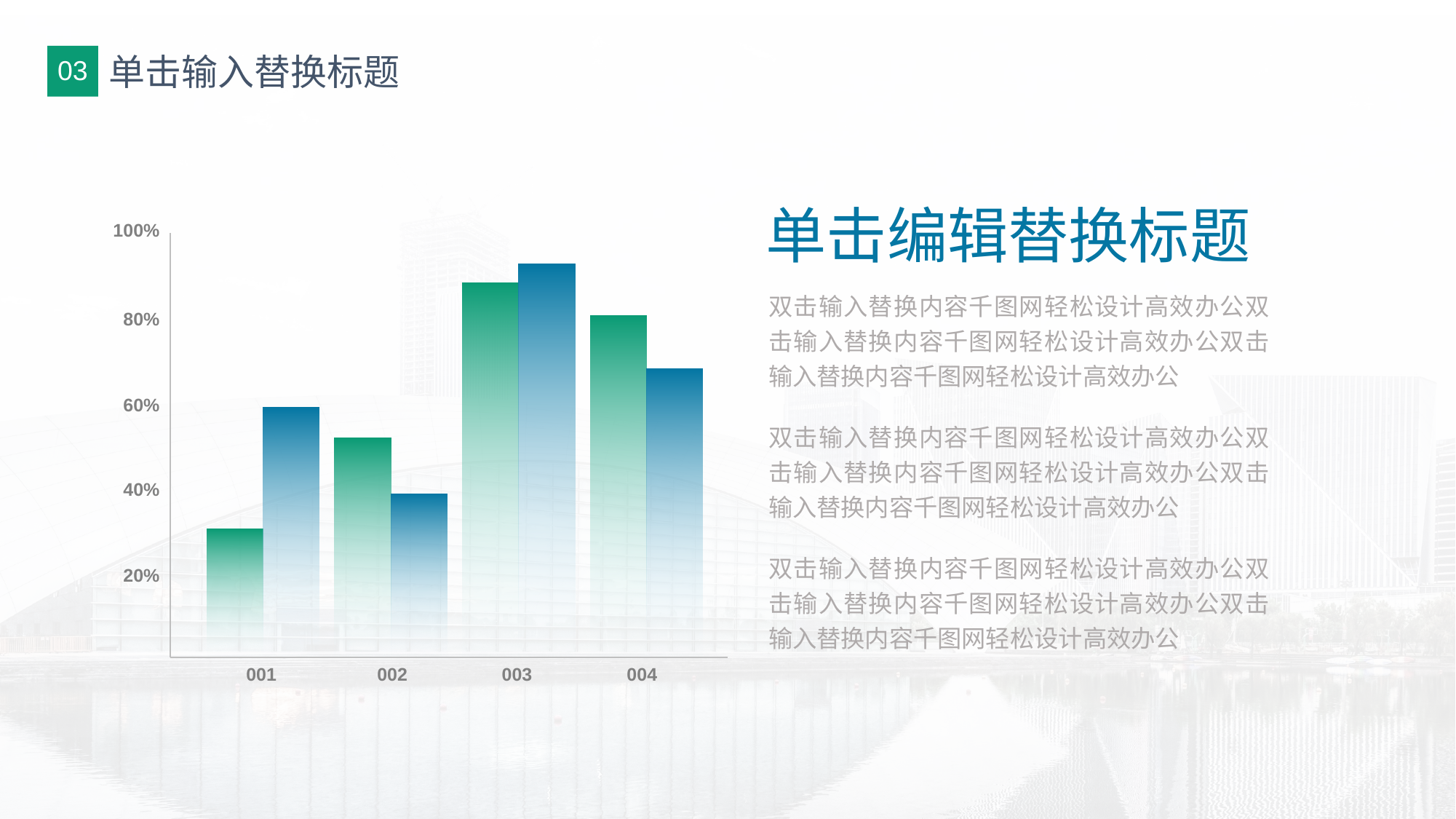

03
# 单击输入替换标题
单击编辑替换标题
100%

双击输入替换内容千图网轻松设计高效办公双击输入替换内容千图网轻松设计高效办公双击输入替换内容千图网轻松设计高效办公

80%

60%

双击输入替换内容千图网轻松设计高效办公双击输入替换内容千图网轻松设计高效办公双击输入替换内容千图网轻松设计高效办公

40%

双击输入替换内容千图网轻松设计高效办公双击输入替换内容千图网轻松设计高效办公双击输入替换内容千图网轻松设计高效办公
20%
001
002
003
004